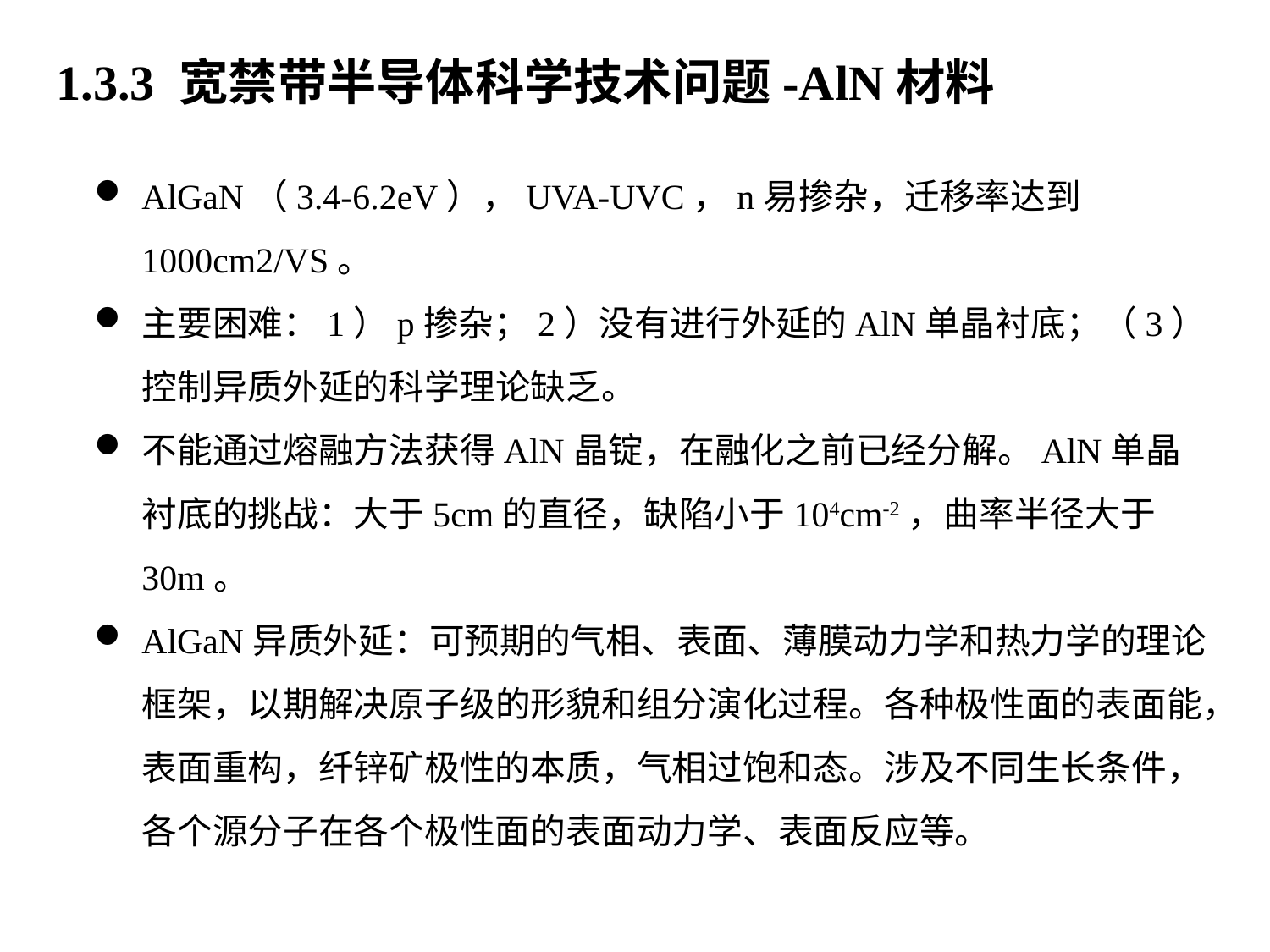

1.3.3 宽禁带半导体科学技术问题-AlN材料
AlGaN（3.4-6.2eV），UVA-UVC，n易掺杂，迁移率达到1000cm2/VS。
主要困难：1）p掺杂；2）没有进行外延的AlN单晶衬底；（3）控制异质外延的科学理论缺乏。
不能通过熔融方法获得AlN晶锭，在融化之前已经分解。AlN单晶衬底的挑战：大于5cm的直径，缺陷小于104cm-2，曲率半径大于30m。
AlGaN异质外延：可预期的气相、表面、薄膜动力学和热力学的理论框架，以期解决原子级的形貌和组分演化过程。各种极性面的表面能，表面重构，纤锌矿极性的本质，气相过饱和态。涉及不同生长条件，各个源分子在各个极性面的表面动力学、表面反应等。

24